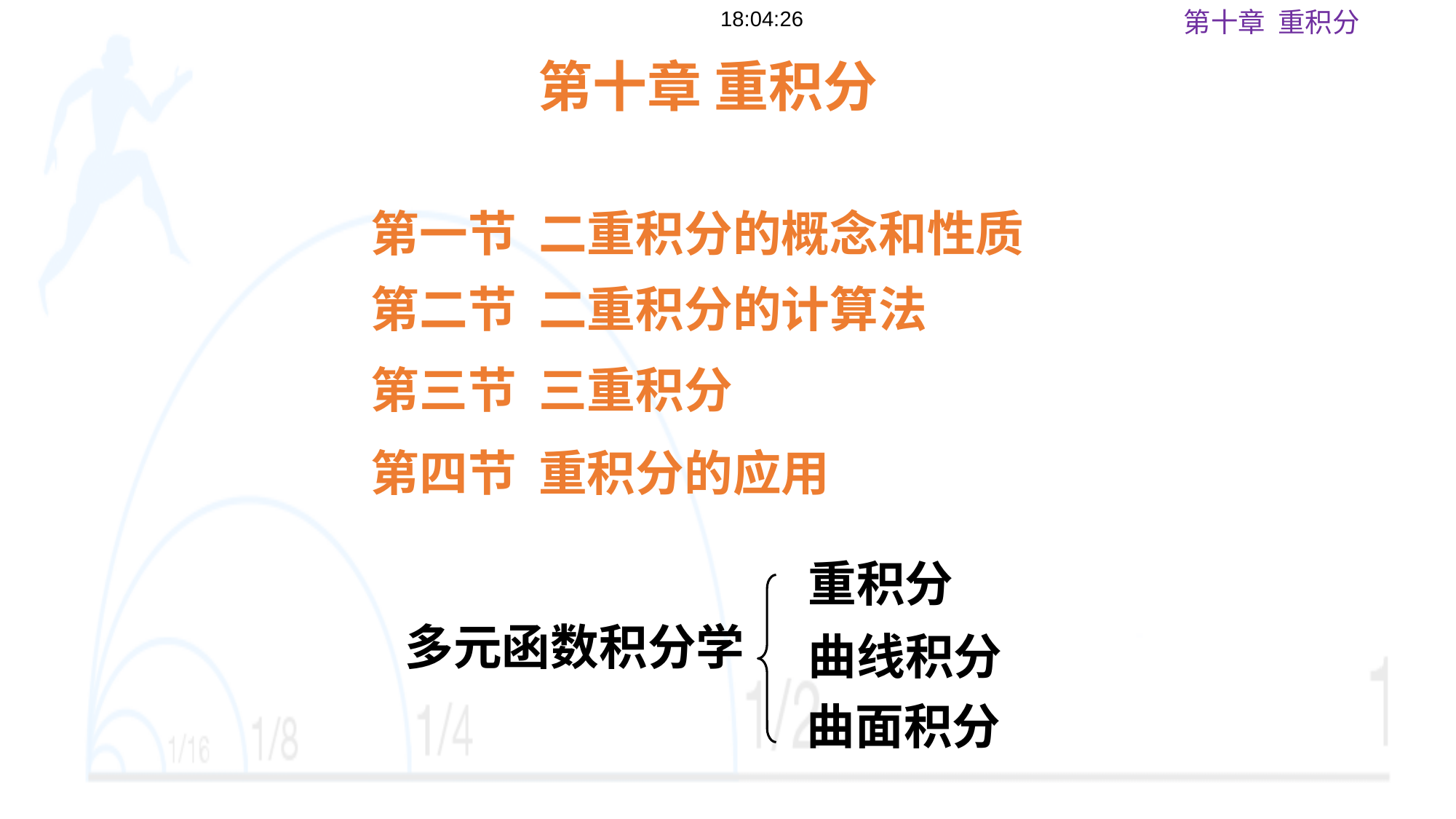

18:04:26
第十章 重积分
第一节  二重积分的概念和性质
第二节  二重积分的计算法
第三节  三重积分
第四节  重积分的应用
重积分

多元函数积分学
曲线积分
曲面积分